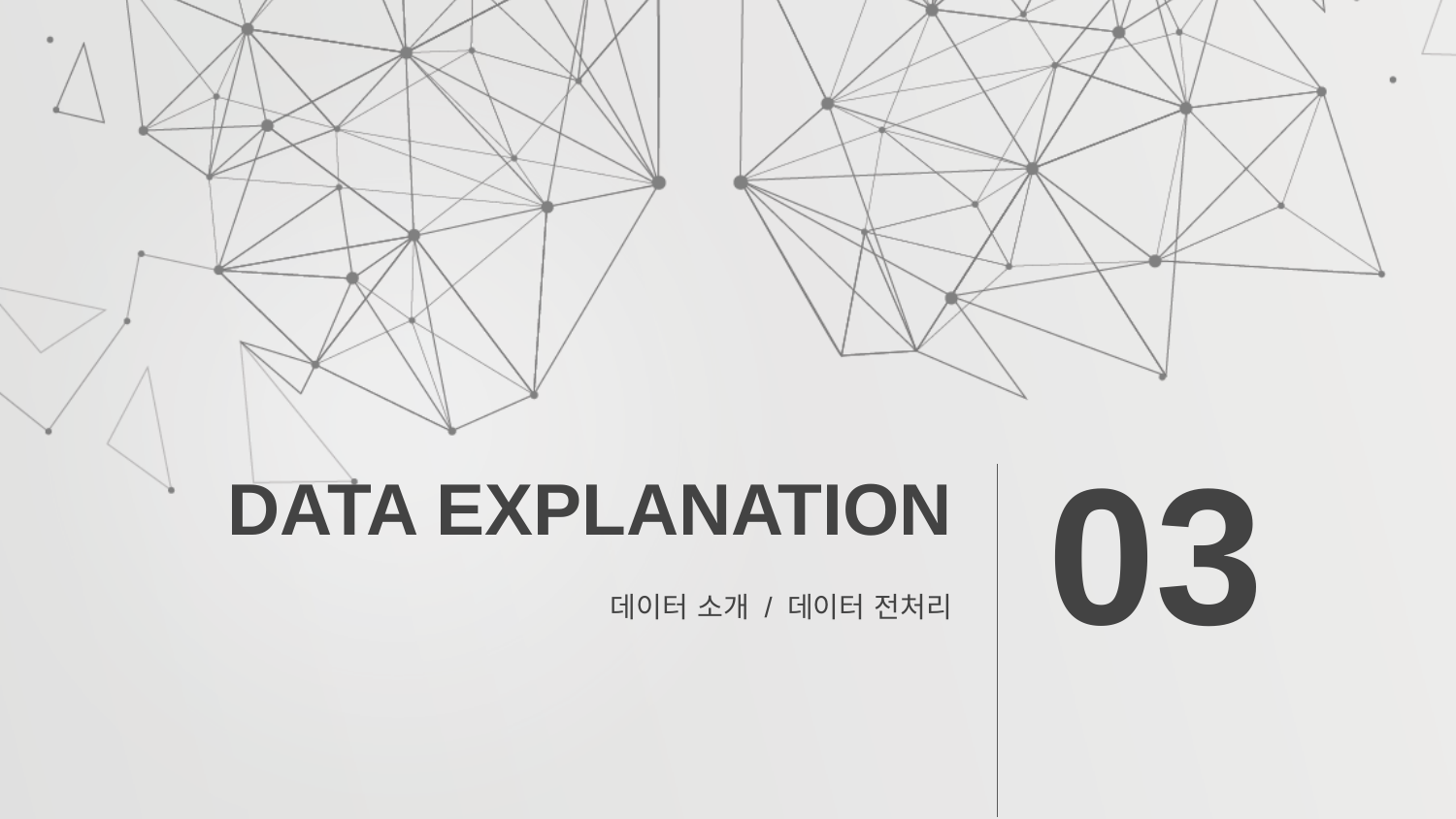

# DATA EXPLANATION
03
데이터 소개 / 데이터 전처리